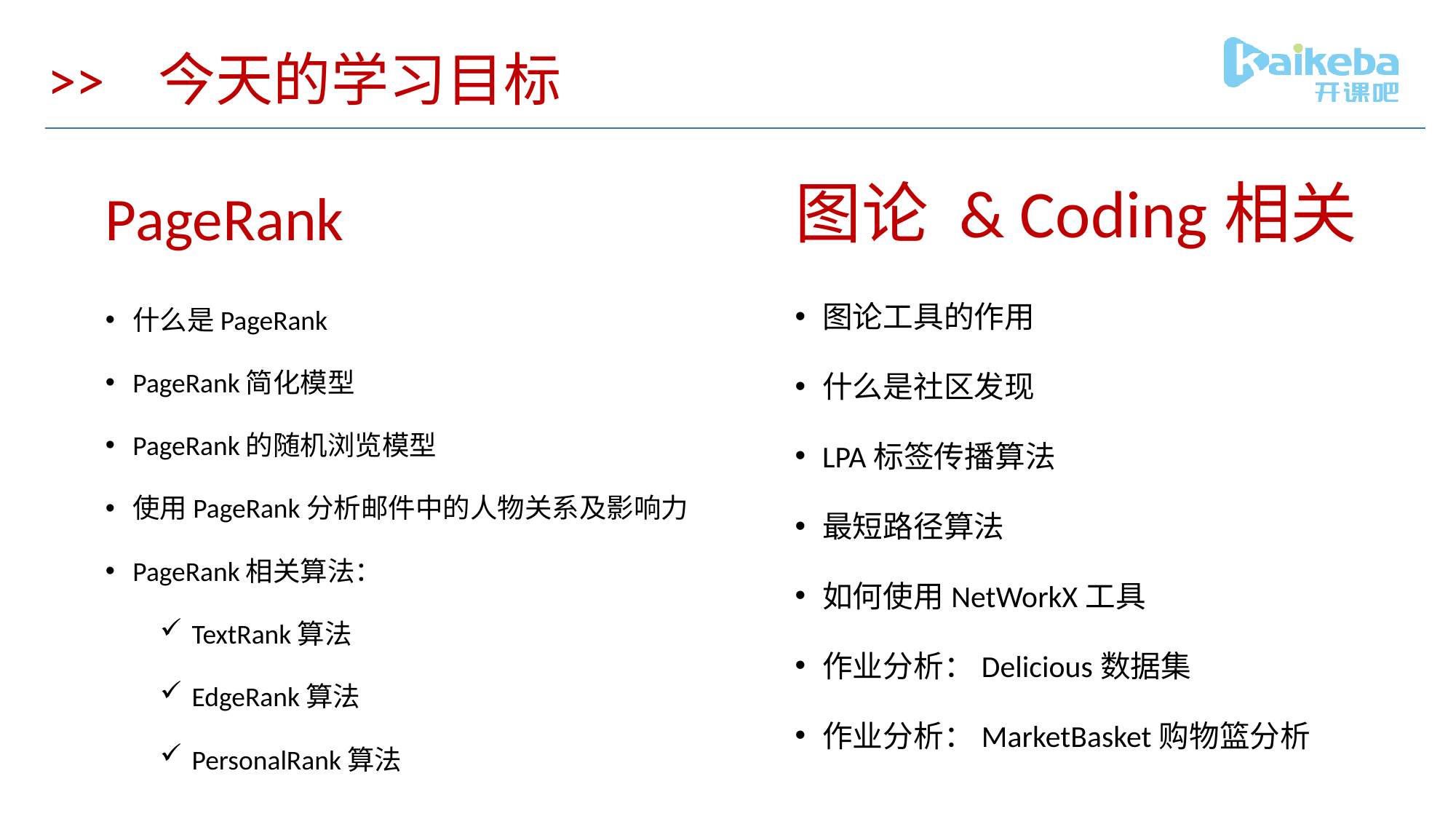

# >>   今天的学习目标
PageRank
图论 & Coding相关
图论工具的作用
什么是社区发现
LPA标签传播算法
最短路径算法
如何使用NetWorkX工具
作业分析：Delicious数据集
作业分析：MarketBasket购物篮分析
什么是PageRank
PageRank简化模型
PageRank的随机浏览模型
使用PageRank分析邮件中的人物关系及影响力
PageRank相关算法：
TextRank算法
EdgeRank算法
PersonalRank算法